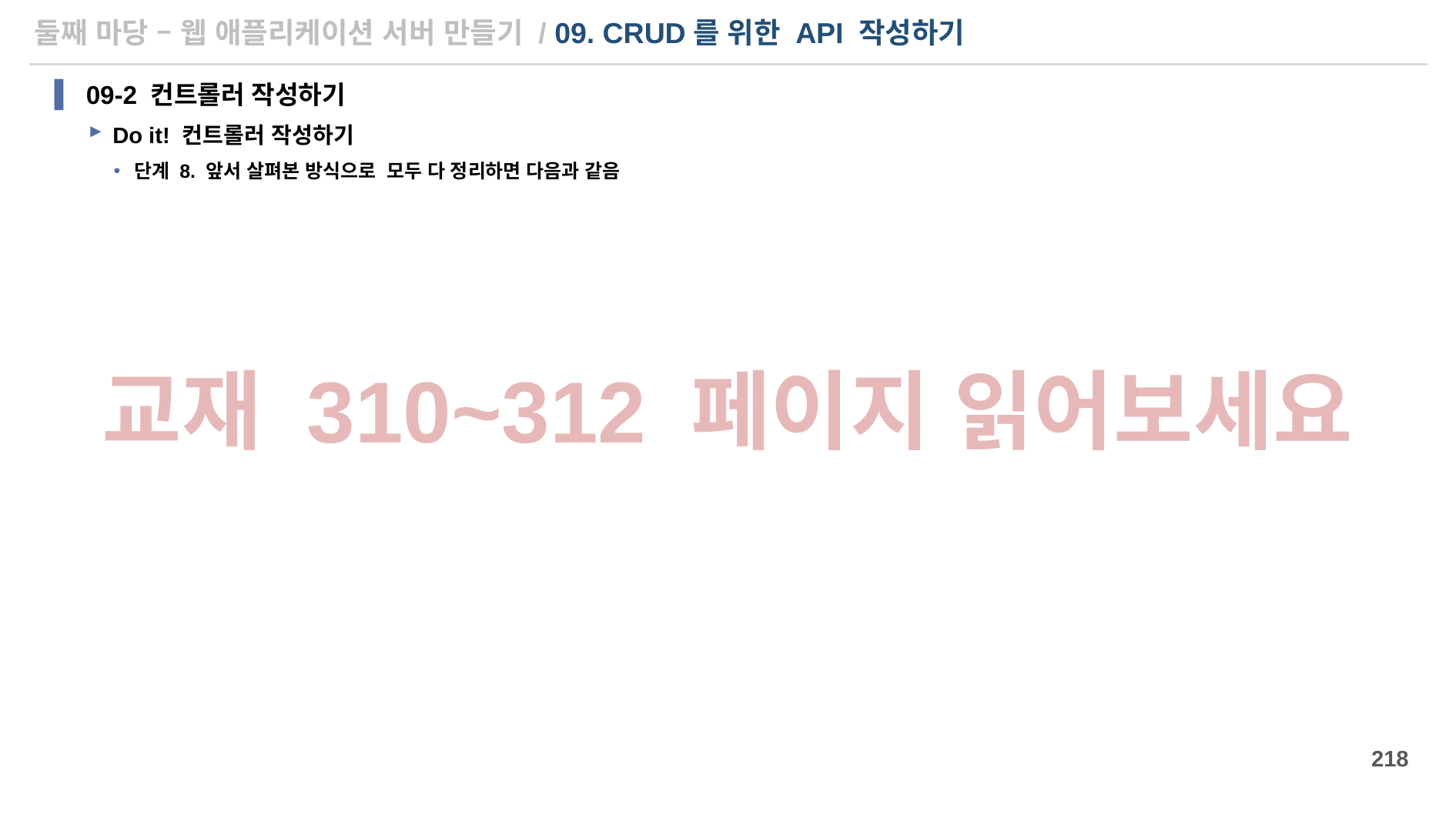

# 둘째 마당 – 웹 애플리케이션 서버 만들기 / 09. CRUD를 위한 API 작성하기
09-2 컨트롤러 작성하기
Do it! 컨트롤러 작성하기
단계 8. 앞서 살펴본 방식으로  모두 다 정리하면 다음과 같음

교재 310~312 페이지 읽어보세요
218